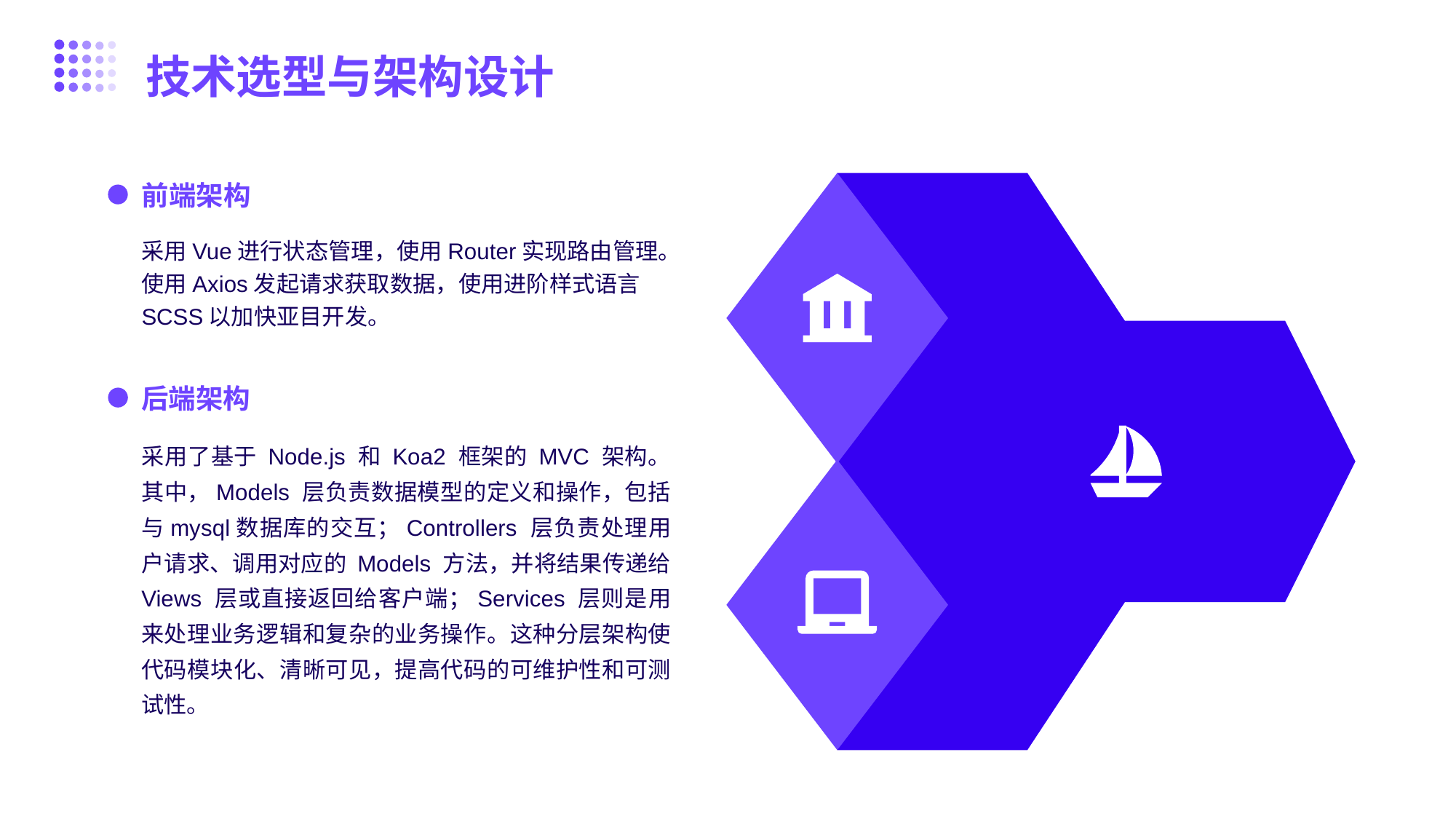

技术选型与架构设计

前端架构

采用Vue进行状态管理，使用Router实现路由管理。使用Axios发起请求获取数据，使用进阶样式语言SCSS以加快亚目开发。

后端架构

采用了基于 Node.js 和 Koa2 框架的 MVC 架构。其中，Models 层负责数据模型的定义和操作，包括与mysql数据库的交互；Controllers 层负责处理用户请求、调用对应的 Models 方法，并将结果传递给 Views 层或直接返回给客户端；Services 层则是用来处理业务逻辑和复杂的业务操作。这种分层架构使代码模块化、清晰可见，提高代码的可维护性和可测试性。